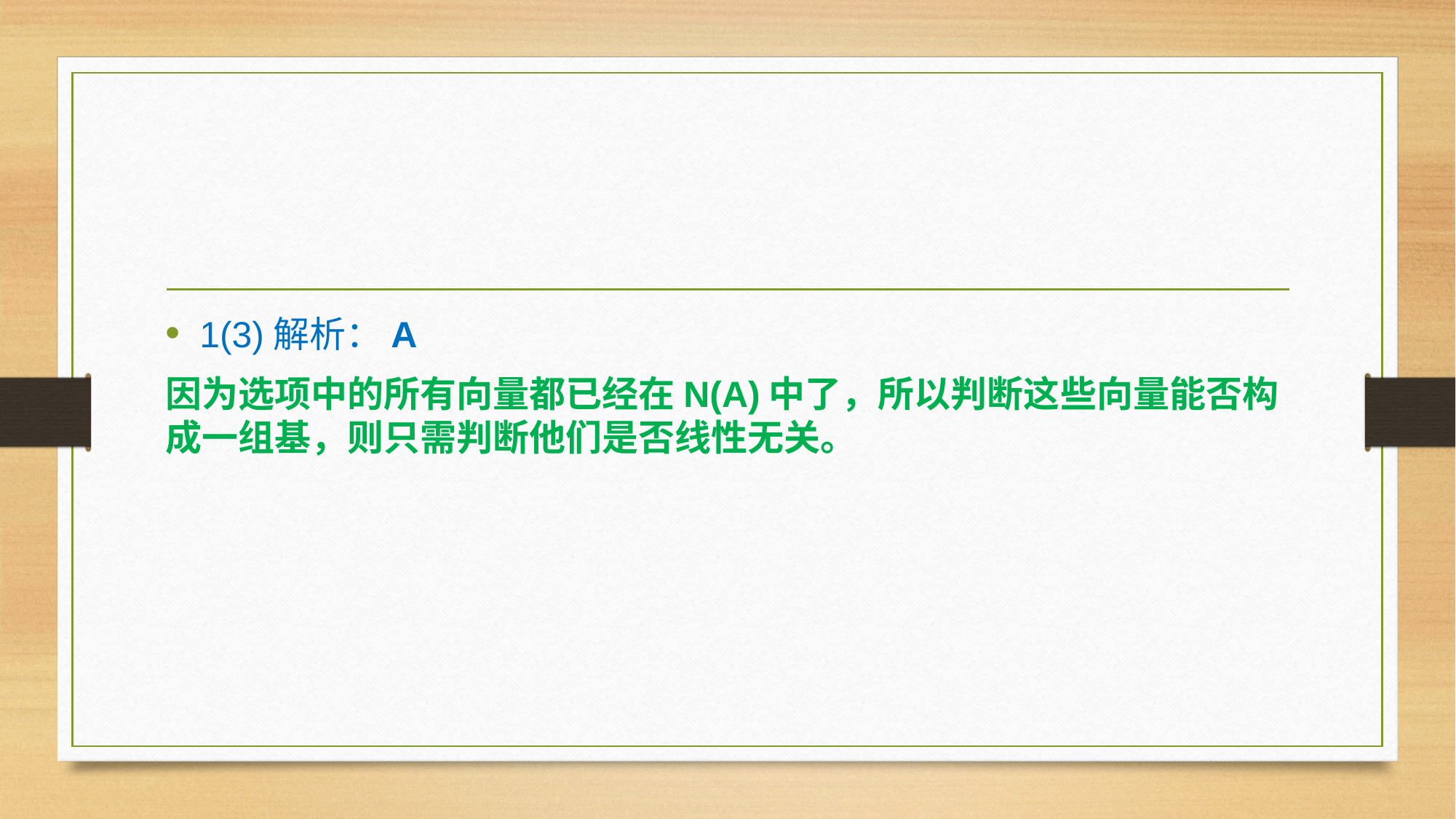

#
1(3)解析：A
因为选项中的所有向量都已经在N(A)中了，所以判断这些向量能否构成一组基，则只需判断他们是否线性无关。